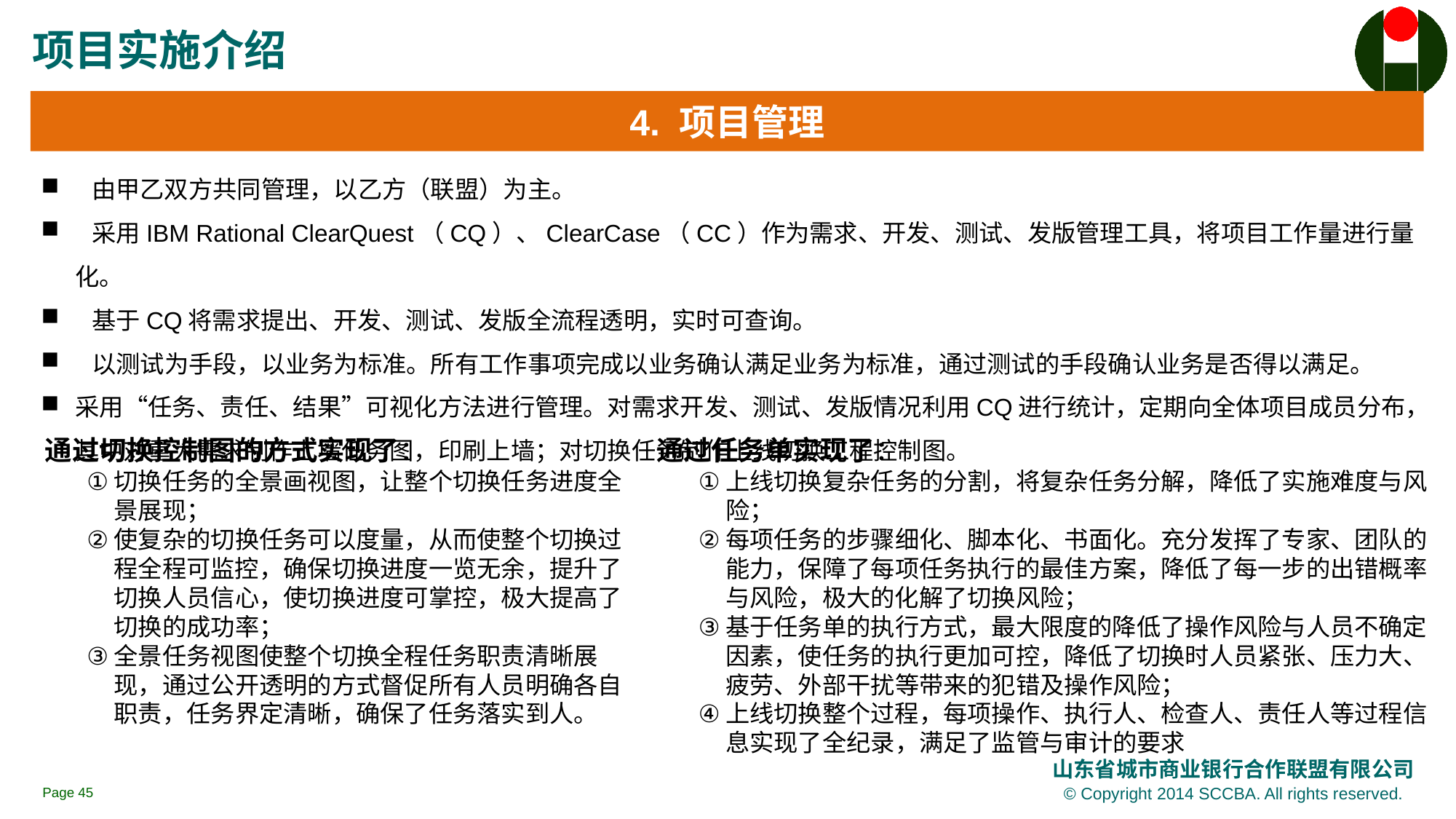

项目实施介绍
4. 项目管理
  由甲乙双方共同管理，以乙方（联盟）为主。
  采用IBM Rational ClearQuest（CQ）、ClearCase（CC）作为需求、开发、测试、发版管理工具，将项目工作量进行量化。
  基于CQ将需求提出、开发、测试、发版全流程透明，实时可查询。
  以测试为手段，以业务为标准。所有工作事项完成以业务确认满足业务为标准，通过测试的手段确认业务是否得以满足。
采用“任务、责任、结果”可视化方法进行管理。对需求开发、测试、发版情况利用CQ进行统计，定期向全体项目成员分布，其中对重大需求制作上墙任务图，印刷上墙；对切换任务制作上线切换工程控制图。
 通过切换控制图的方式实现了：
切换任务的全景画视图，让整个切换任务进度全景展现；
使复杂的切换任务可以度量，从而使整个切换过程全程可监控，确保切换进度一览无余，提升了切换人员信心，使切换进度可掌控，极大提高了切换的成功率；
全景任务视图使整个切换全程任务职责清晰展现，通过公开透明的方式督促所有人员明确各自职责，任务界定清晰，确保了任务落实到人。
 通过任务单实现了：
上线切换复杂任务的分割，将复杂任务分解，降低了实施难度与风险；
每项任务的步骤细化、脚本化、书面化。充分发挥了专家、团队的能力，保障了每项任务执行的最佳方案，降低了每一步的出错概率与风险，极大的化解了切换风险；
基于任务单的执行方式，最大限度的降低了操作风险与人员不确定因素，使任务的执行更加可控，降低了切换时人员紧张、压力大、疲劳、外部干扰等带来的犯错及操作风险；
上线切换整个过程，每项操作、执行人、检查人、责任人等过程信息实现了全纪录，满足了监管与审计的要求
Page 45